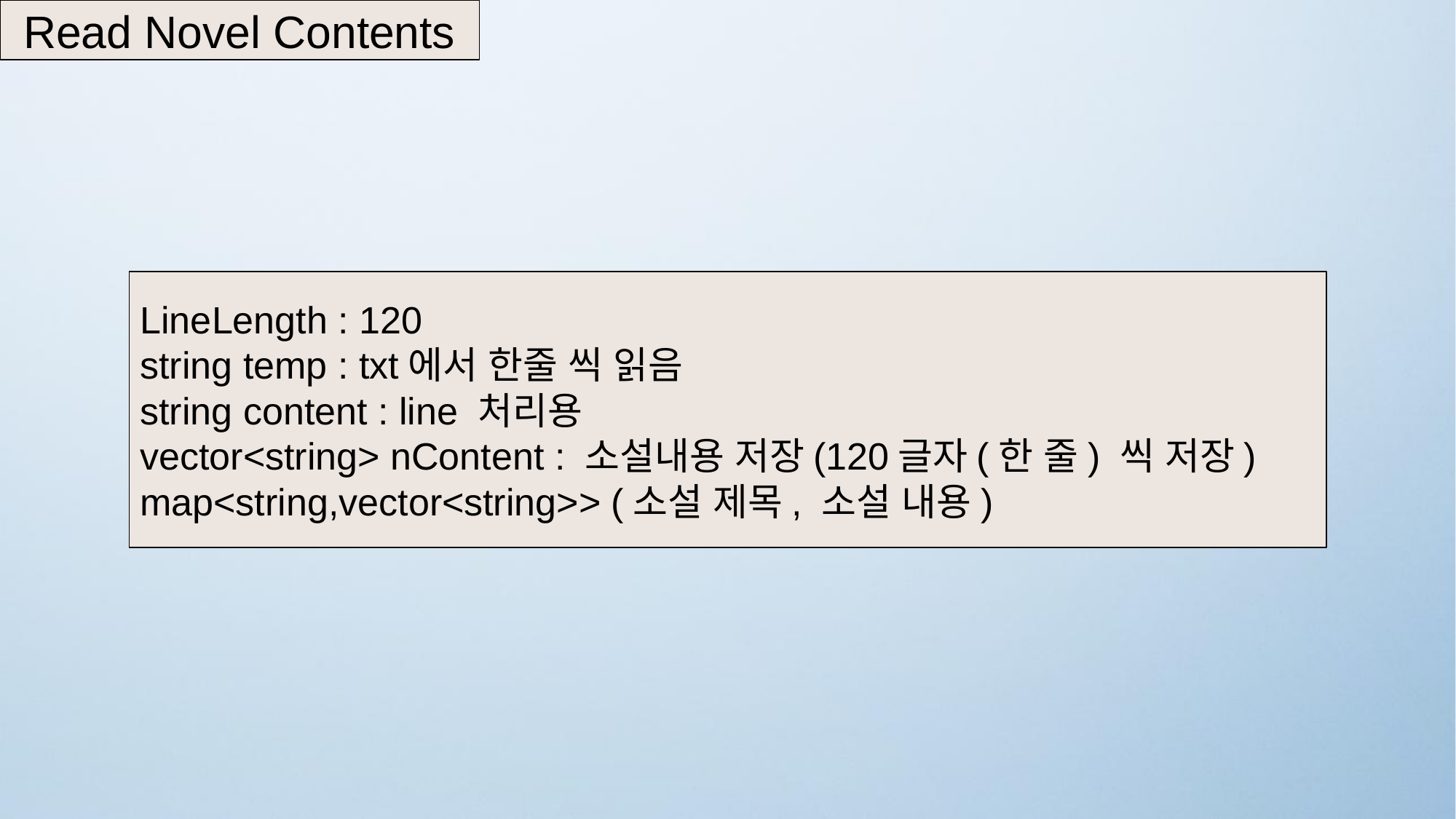

Read Novel Contents
LineLength : 120
string temp : txt에서 한줄 씩 읽음
string content : line 처리용
vector<string> nContent : 소설내용 저장(120글자(한 줄) 씩 저장)
map<string,vector<string>> (소설 제목, 소설 내용)